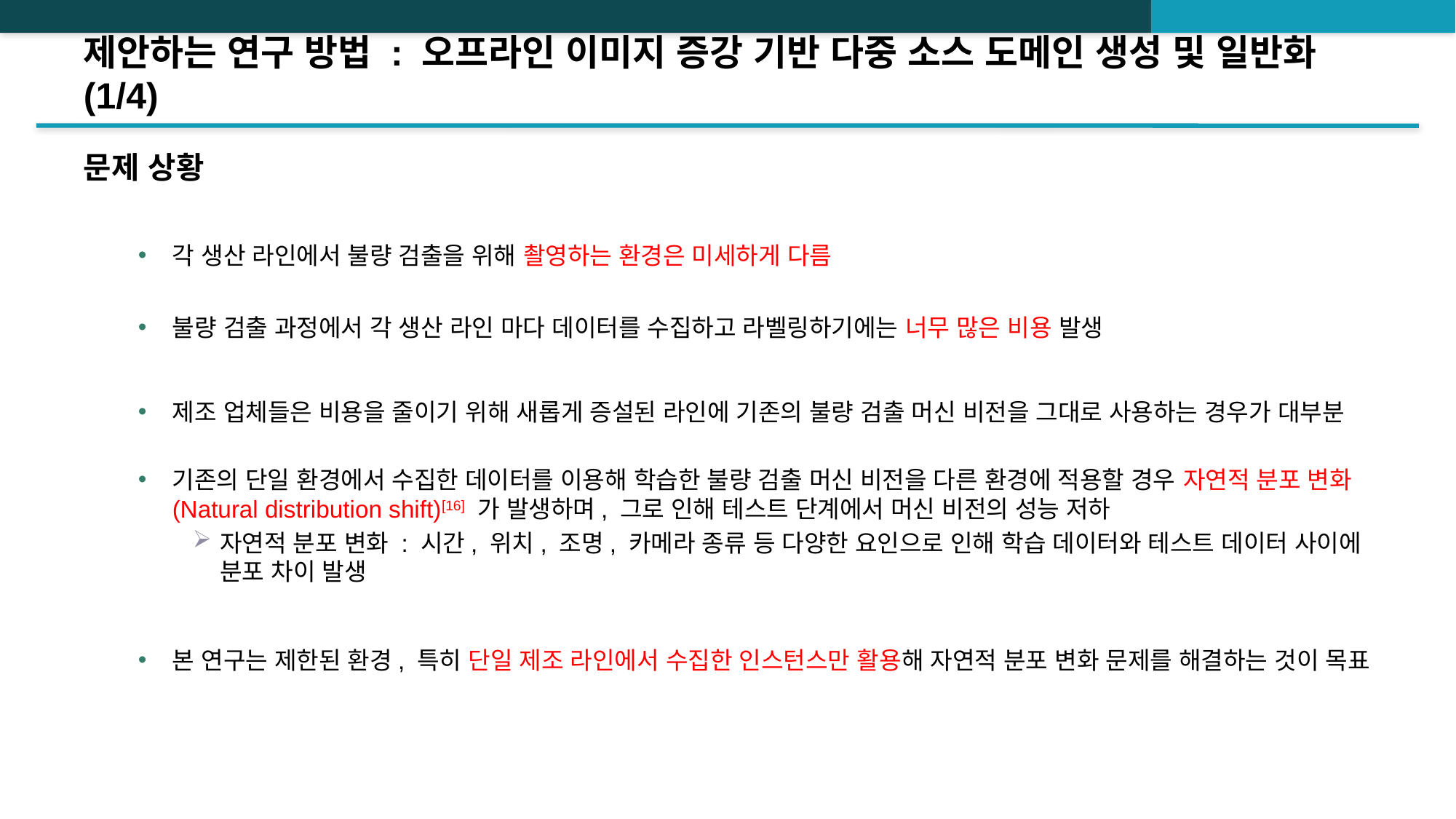

# 제안하는 연구 방법 : 오프라인 이미지 증강 기반 다중 소스 도메인 생성 및 일반화(1/4)
문제 상황

각 생산 라인에서 불량 검출을 위해 촬영하는 환경은 미세하게 다름

불량 검출 과정에서 각 생산 라인 마다 데이터를 수집하고 라벨링하기에는 너무 많은 비용 발생

제조 업체들은 비용을 줄이기 위해 새롭게 증설된 라인에 기존의 불량 검출 머신 비전을 그대로 사용하는 경우가 대부분

기존의 단일 환경에서 수집한 데이터를 이용해 학습한 불량 검출 머신 비전을 다른 환경에 적용할 경우 자연적 분포 변화(Natural distribution shift)[16] 가 발생하며, 그로 인해 테스트 단계에서 머신 비전의 성능 저하
자연적 분포 변화 : 시간, 위치, 조명, 카메라 종류 등 다양한 요인으로 인해 학습 데이터와 테스트 데이터 사이에 분포 차이 발생

본 연구는 제한된 환경, 특히 단일 제조 라인에서 수집한 인스턴스만 활용해 자연적 분포 변화 문제를 해결하는 것이 목표